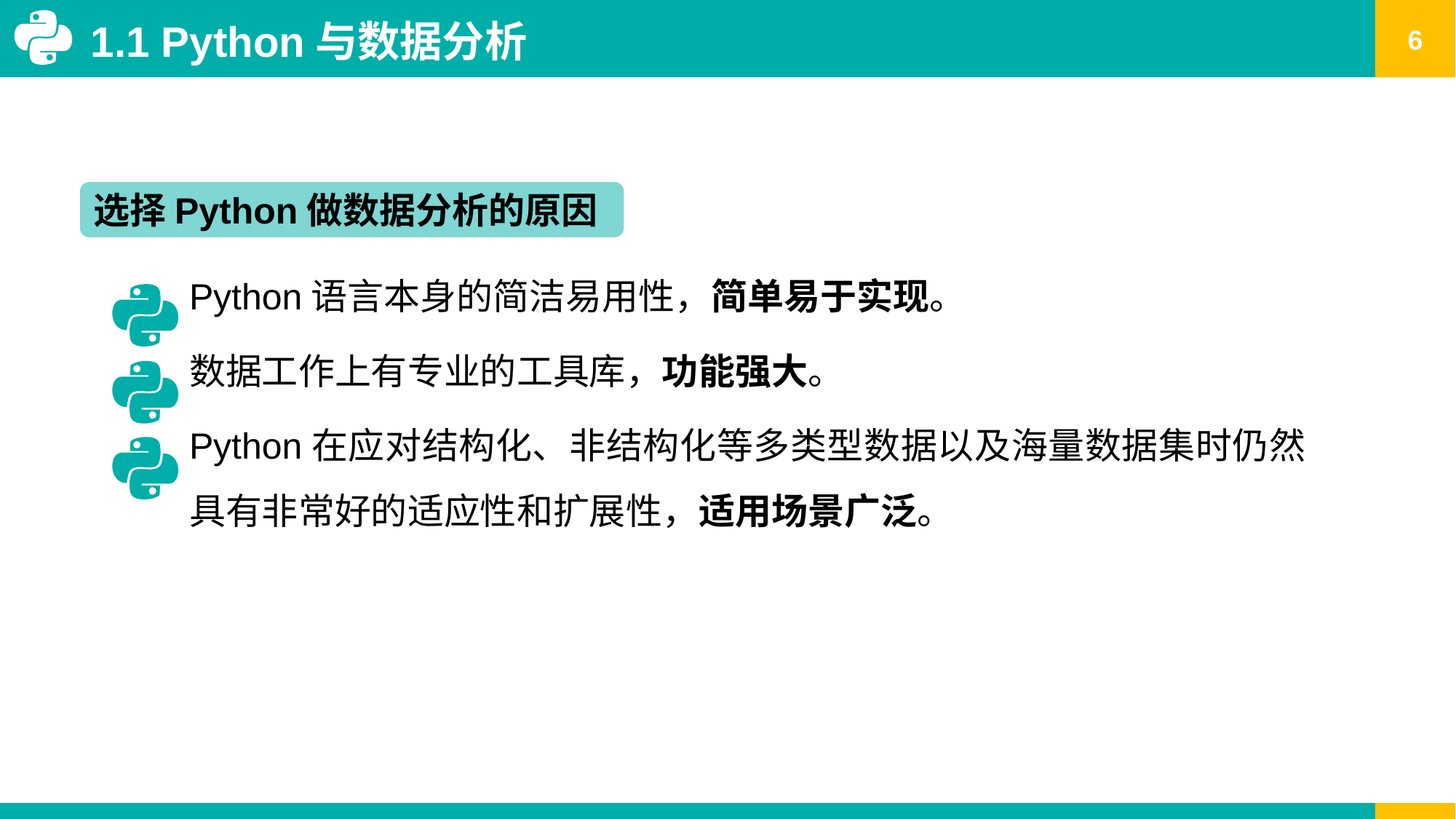

1.1 Python与数据分析
选择Python做数据分析的原因

Python语言本身的简洁易用性，简单易于实现。
数据工作上有专业的工具库，功能强大。
Python在应对结构化、非结构化等多类型数据以及海量数据集时仍然具有非常好的适应性和扩展性，适用场景广泛。